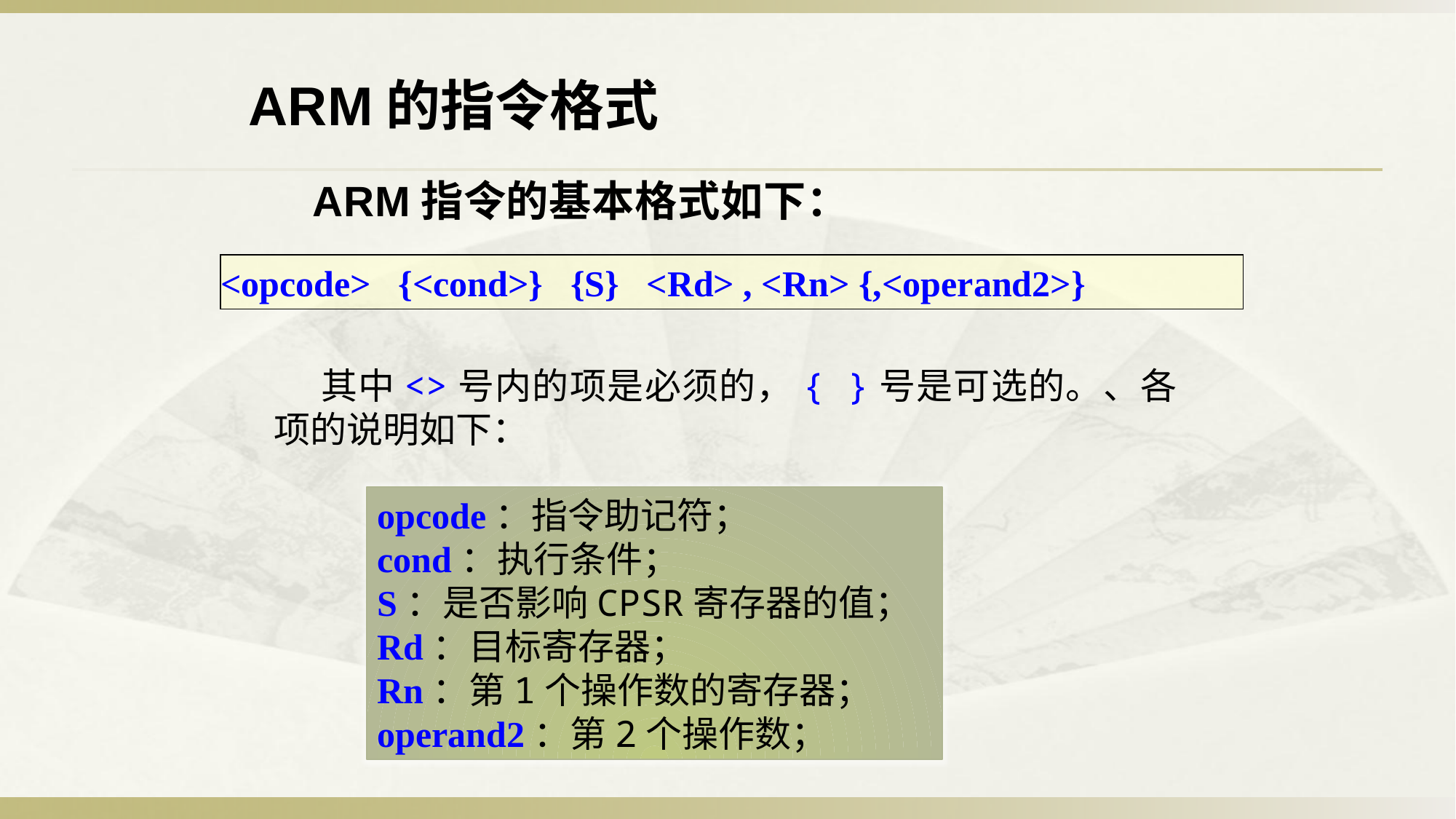

ARM的指令格式
        ARM指令的基本格式如下：
<opcode>   {<cond>}   {S}   <Rd> , <Rn> {,<operand2>}
    其中<>号内的项是必须的，{ }号是可选的。、各项的说明如下：
opcode：指令助记符；
cond：执行条件；
S：是否影响CPSR寄存器的值；
Rd：目标寄存器；
Rn：第1个操作数的寄存器；
operand2：第2个操作数；